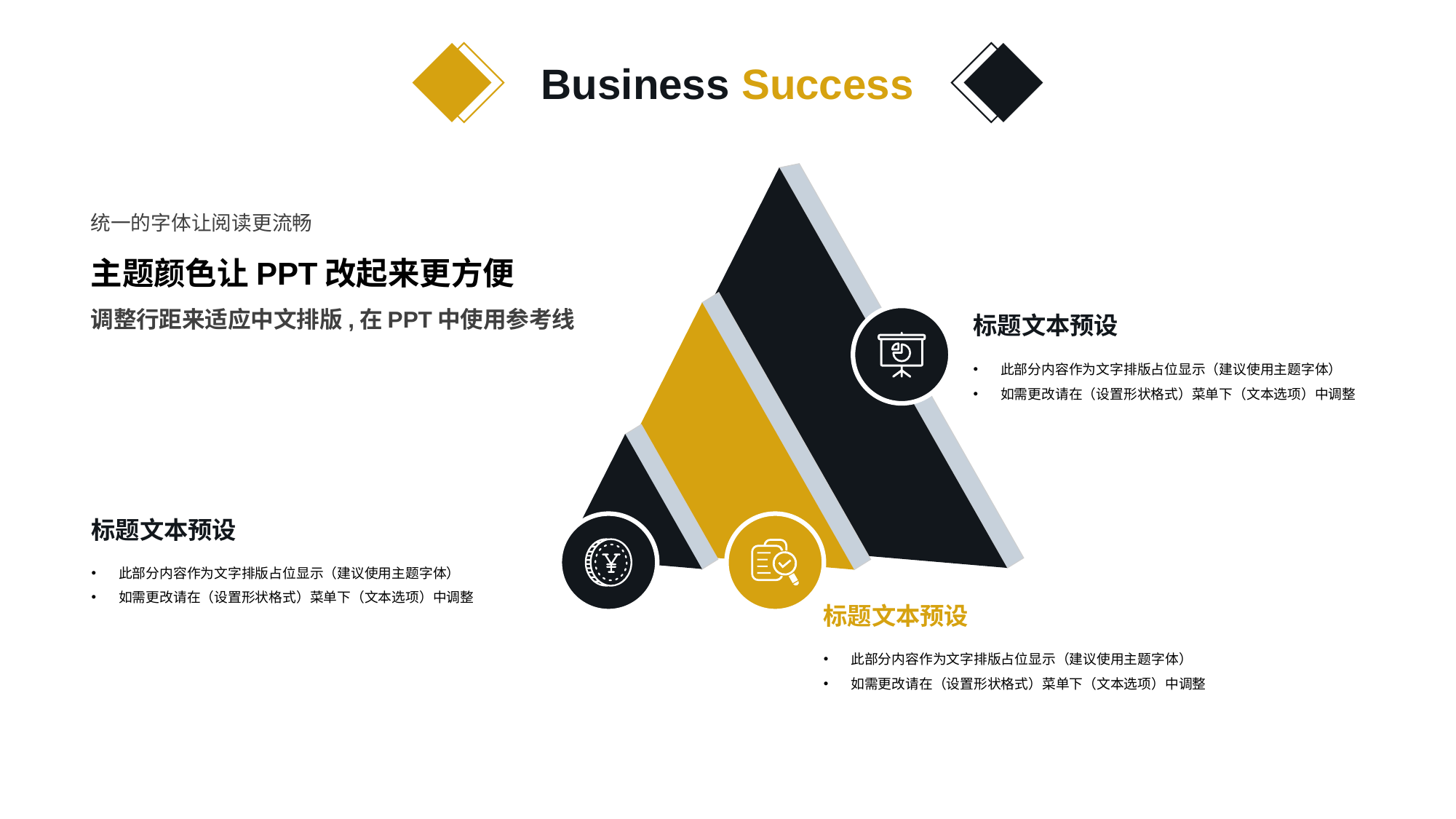

Business Success

统一的字体让阅读更流畅
主题颜色让PPT改起来更方便
调整行距来适应中文排版,在PPT中使用参考线
标题文本预设
此部分内容作为文字排版占位显示（建议使用主题字体）
如需更改请在（设置形状格式）菜单下（文本选项）中调整

标题文本预设
此部分内容作为文字排版占位显示（建议使用主题字体）
如需更改请在（设置形状格式）菜单下（文本选项）中调整

标题文本预设
此部分内容作为文字排版占位显示（建议使用主题字体）
如需更改请在（设置形状格式）菜单下（文本选项）中调整